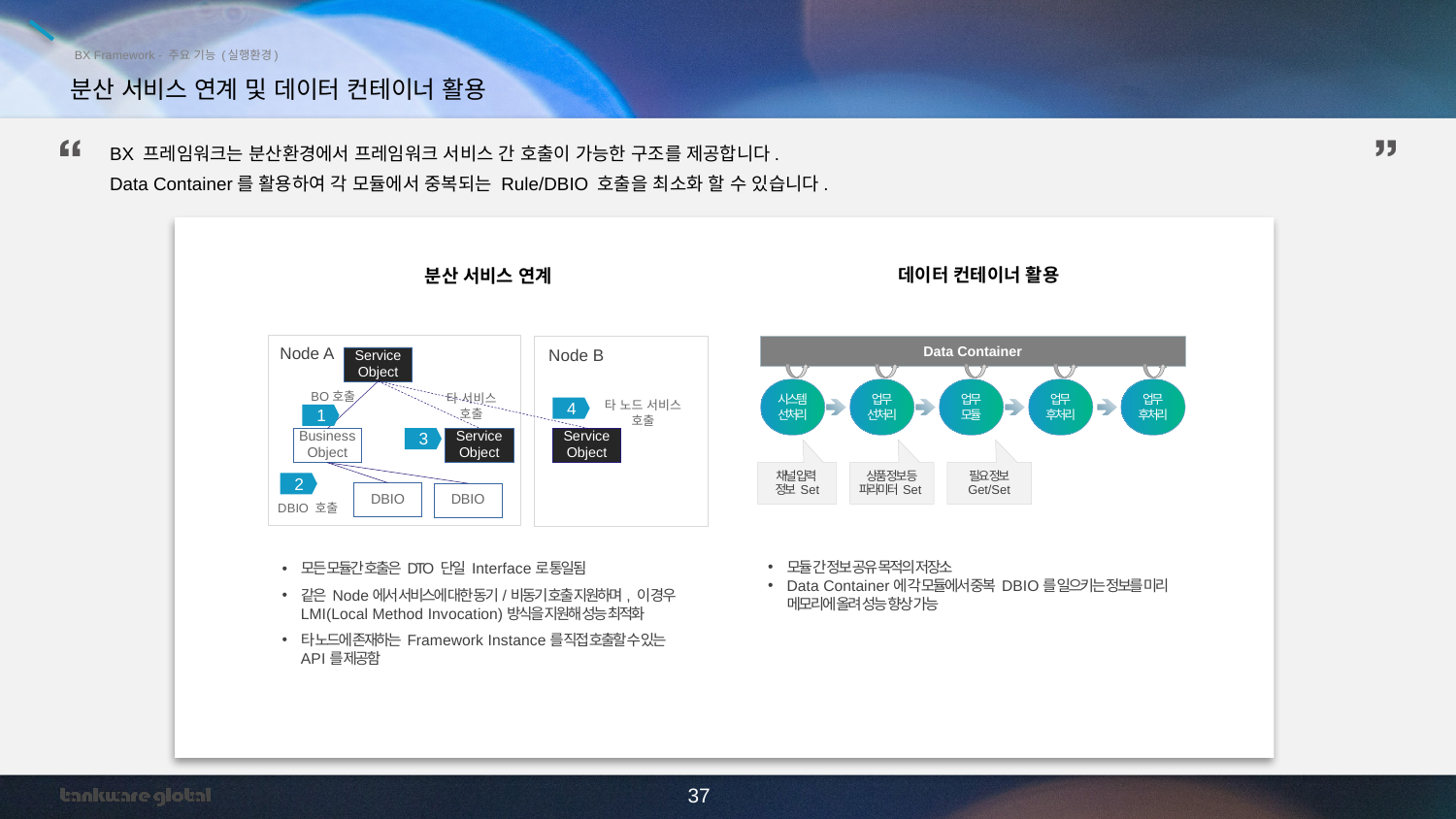

BX Framework - 주요 기능 (실행환경)
분산 서비스 연계 및 데이터 컨테이너 활용
BX 프레임워크는 분산환경에서 프레임워크 서비스 간 호출이 가능한 구조를 제공합니다.
Data Container를 활용하여 각 모듈에서 중복되는 Rule/DBIO 호출을 최소화 할 수 있습니다.

데이터 컨테이너 활용
분산 서비스 연계

Data Container
Node A

Node B
Service
Object

시스템
선처리
업무
선처리
업무
모듈
업무
후처리
업무
후처리
BO호출
타 서비스 호출
타 노드 서비스 호출
4

1
3
Service
Object
Service
Object
Business
Object
채널 입력
정보 Set
상품 정보 등
파라미터 Set
필요 정보
Get/Set
2
DBIO
DBIO
DBIO 호출
모듈 간 정보 공유 목적의 저장소
Data Container에 각 모듈에서 중복 DBIO를 일으키는 정보를 미리 메모리에 올려 성능 향상 가능

모든 모듈간 호출은 DTO 단일 Interface로 통일됨
같은 Node에서 서비스에 대한 동기/비동기 호출 지원하며, 이 경우 LMI(Local Method Invocation)방식을 지원해 성능 최적화
타 노드에 존재하는 Framework Instance를 직접 호출할 수 있는 API를 제공함